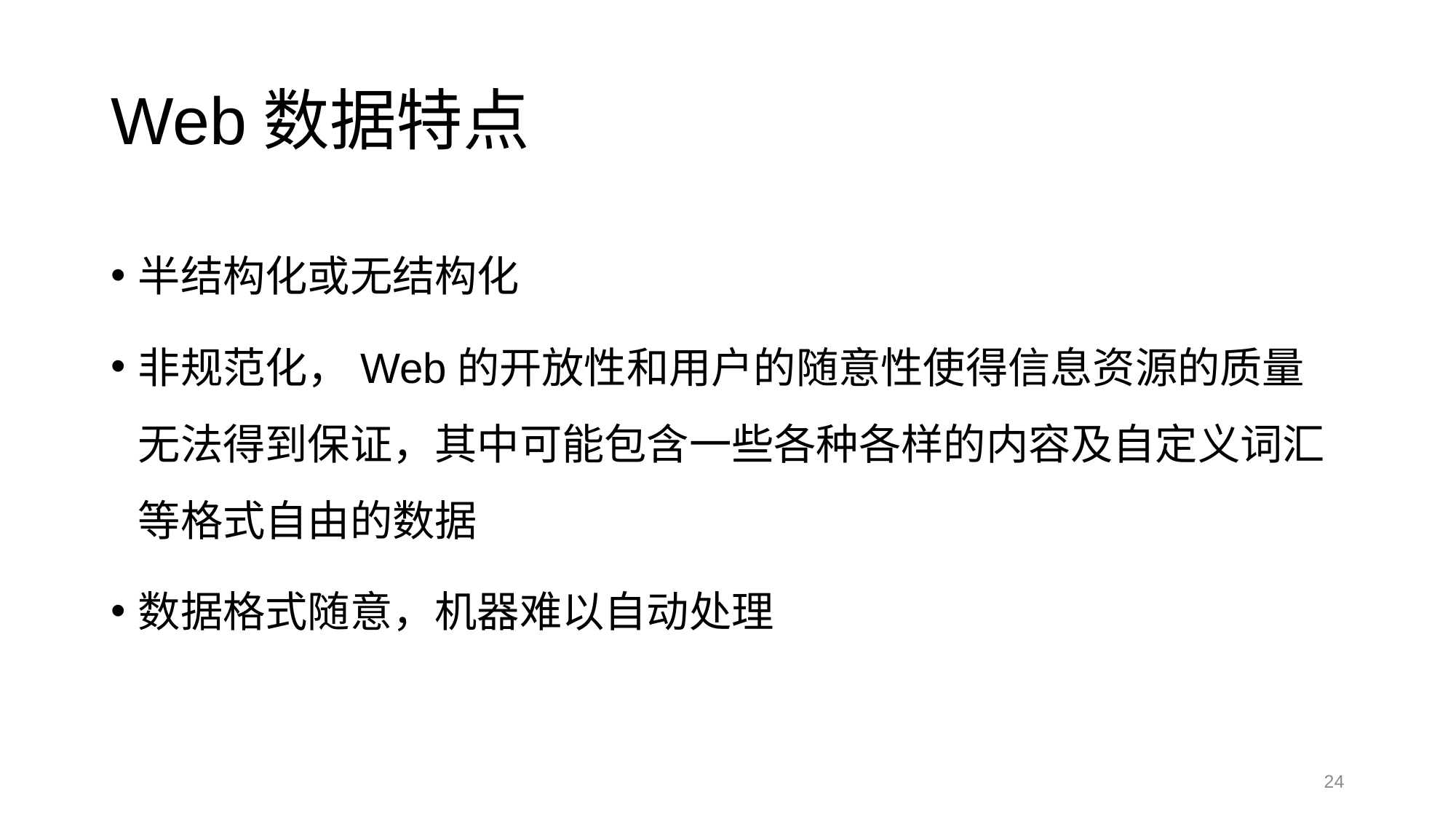

# Web数据特点
半结构化或无结构化
非规范化，Web的开放性和用户的随意性使得信息资源的质量无法得到保证，其中可能包含一些各种各样的内容及自定义词汇等格式自由的数据
数据格式随意，机器难以自动处理
24